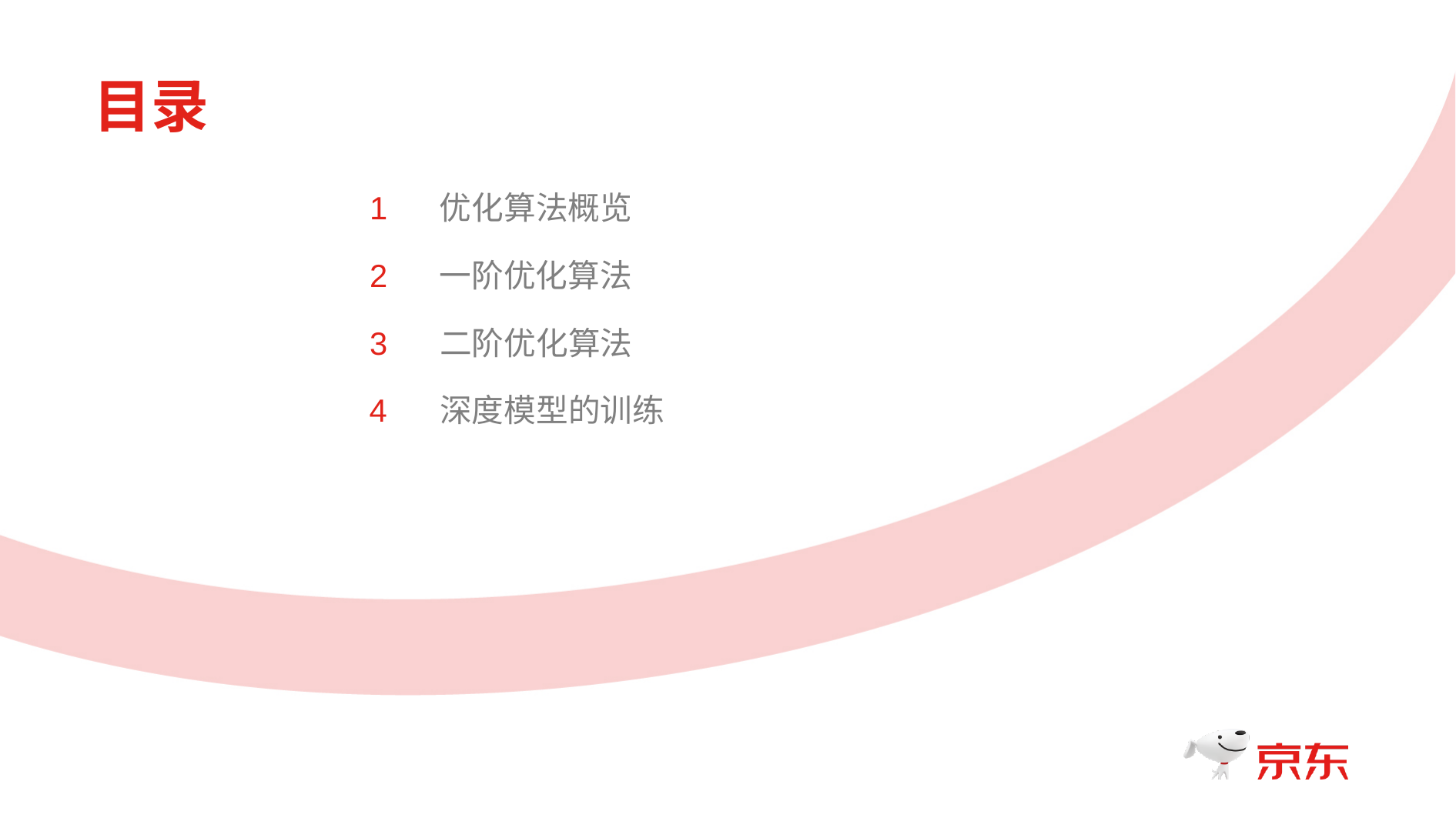

目录
1
优化算法概览
2
一阶优化算法

3
二阶优化算法
深度模型的训练
4